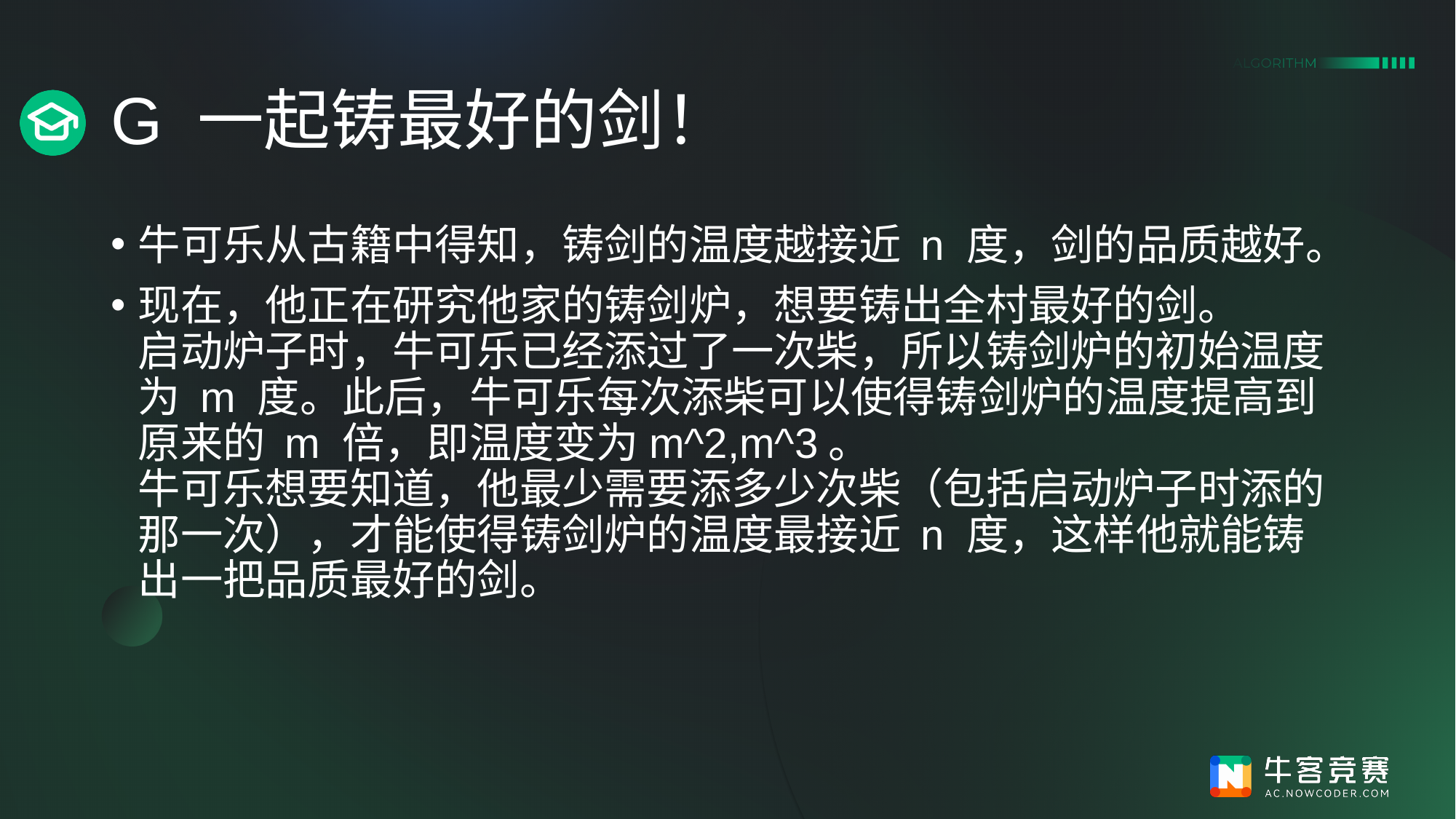

# G 一起铸最好的剑！
牛可乐从古籍中得知，铸剑的温度越接近 n 度，剑的品质越好。
现在，他正在研究他家的铸剑炉，想要铸出全村最好的剑。
启动炉子时，牛可乐已经添过了一次柴，所以铸剑炉的初始温度为 m 度。此后，牛可乐每次添柴可以使得铸剑炉的温度提高到原来的 m 倍，即温度变为m^2,m^3。
牛可乐想要知道，他最少需要添多少次柴（包括启动炉子时添的那一次），才能使得铸剑炉的温度最接近 n 度，这样他就能铸出一把品质最好的剑。